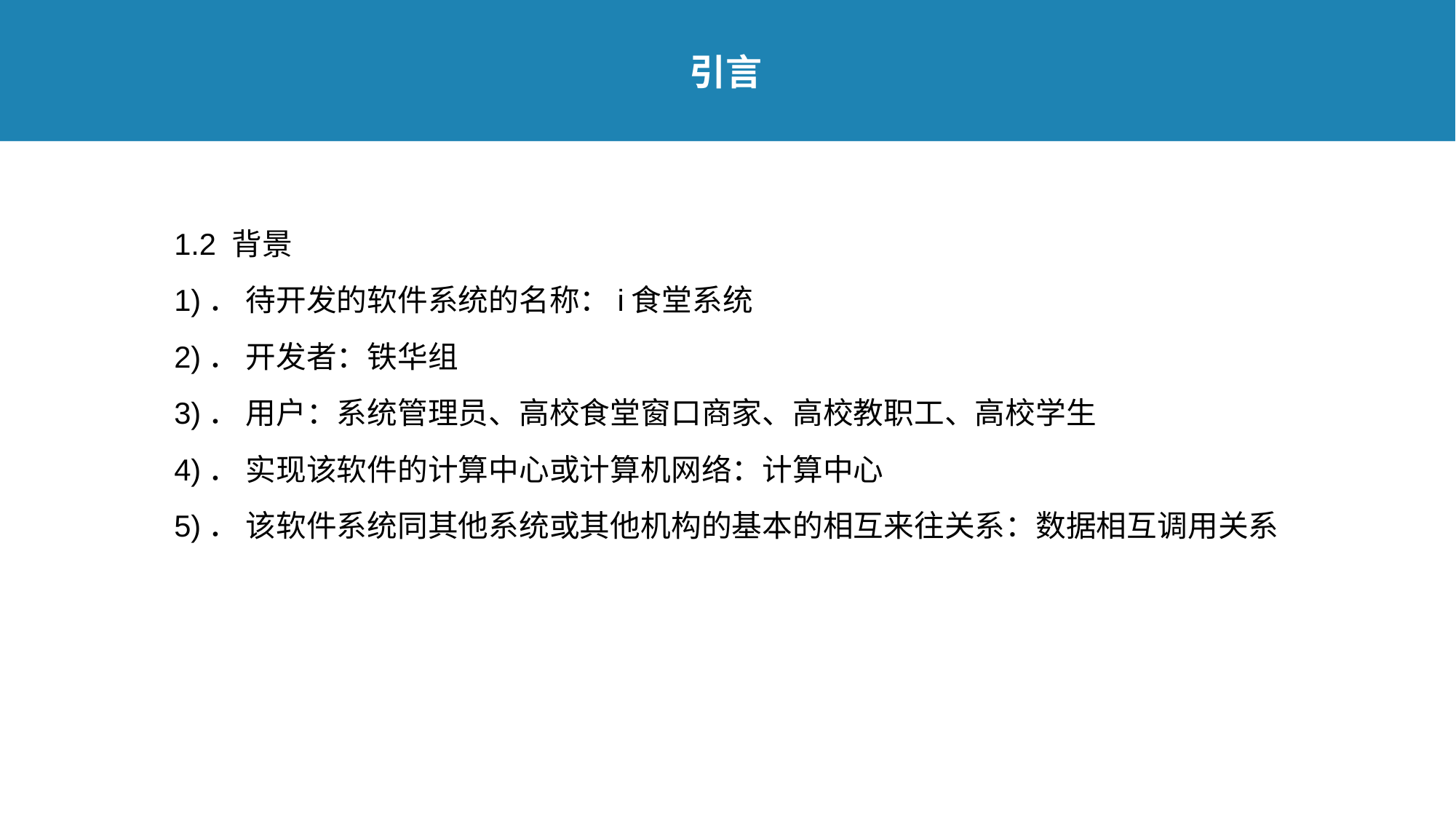

引言
1.2 背景
1)． 待开发的软件系统的名称：i食堂系统
2)． 开发者：铁华组
3)． 用户：系统管理员、高校食堂窗口商家、高校教职工、高校学生
4)． 实现该软件的计算中心或计算机网络：计算中心
5)． 该软件系统同其他系统或其他机构的基本的相互来往关系：数据相互调用关系